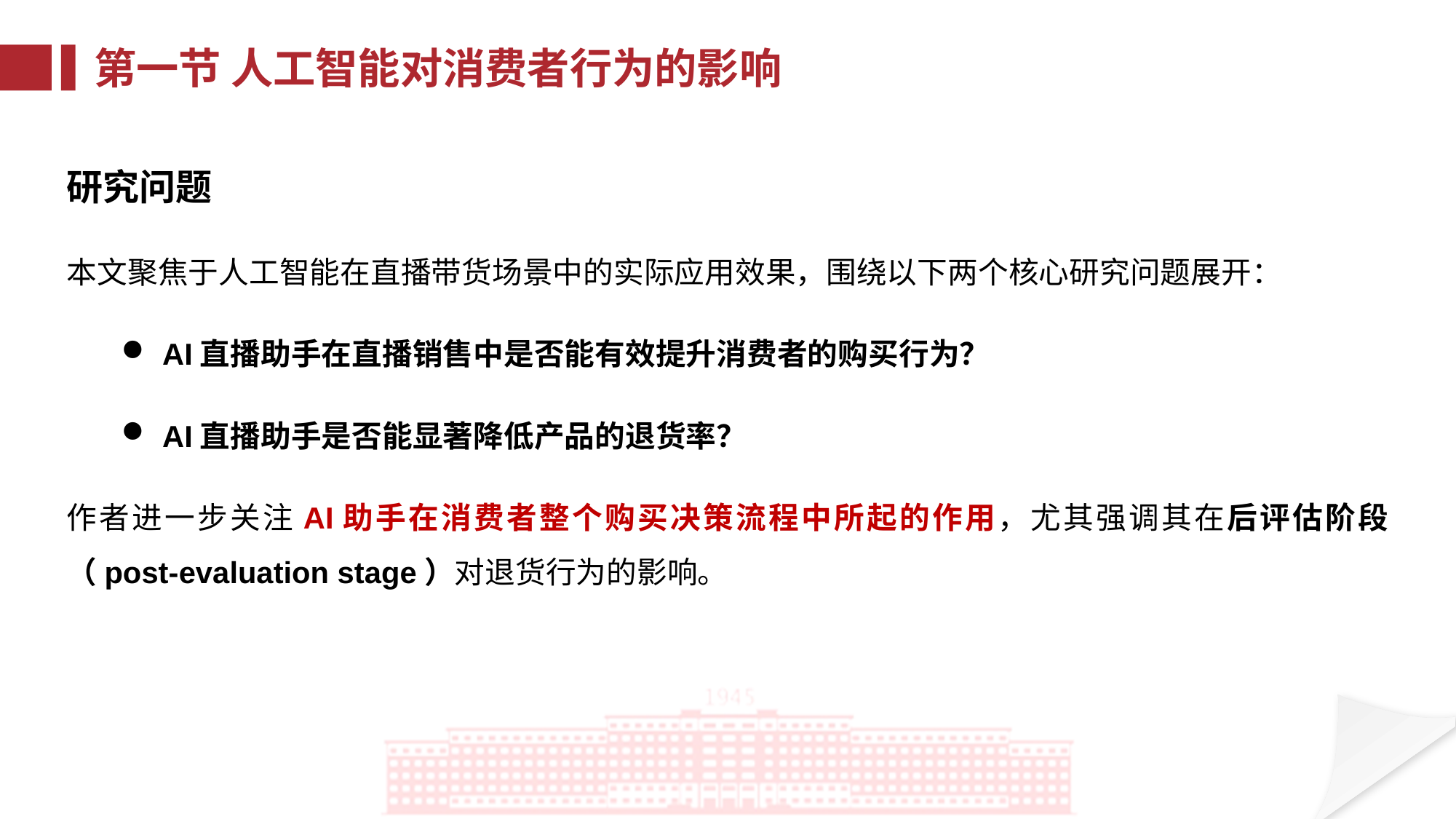

第一节 人工智能对消费者行为的影响
研究问题
本文聚焦于人工智能在直播带货场景中的实际应用效果，围绕以下两个核心研究问题展开：
AI直播助手在直播销售中是否能有效提升消费者的购买行为？
AI直播助手是否能显著降低产品的退货率？
作者进一步关注AI助手在消费者整个购买决策流程中所起的作用，尤其强调其在后评估阶段（post-evaluation stage）对退货行为的影响。